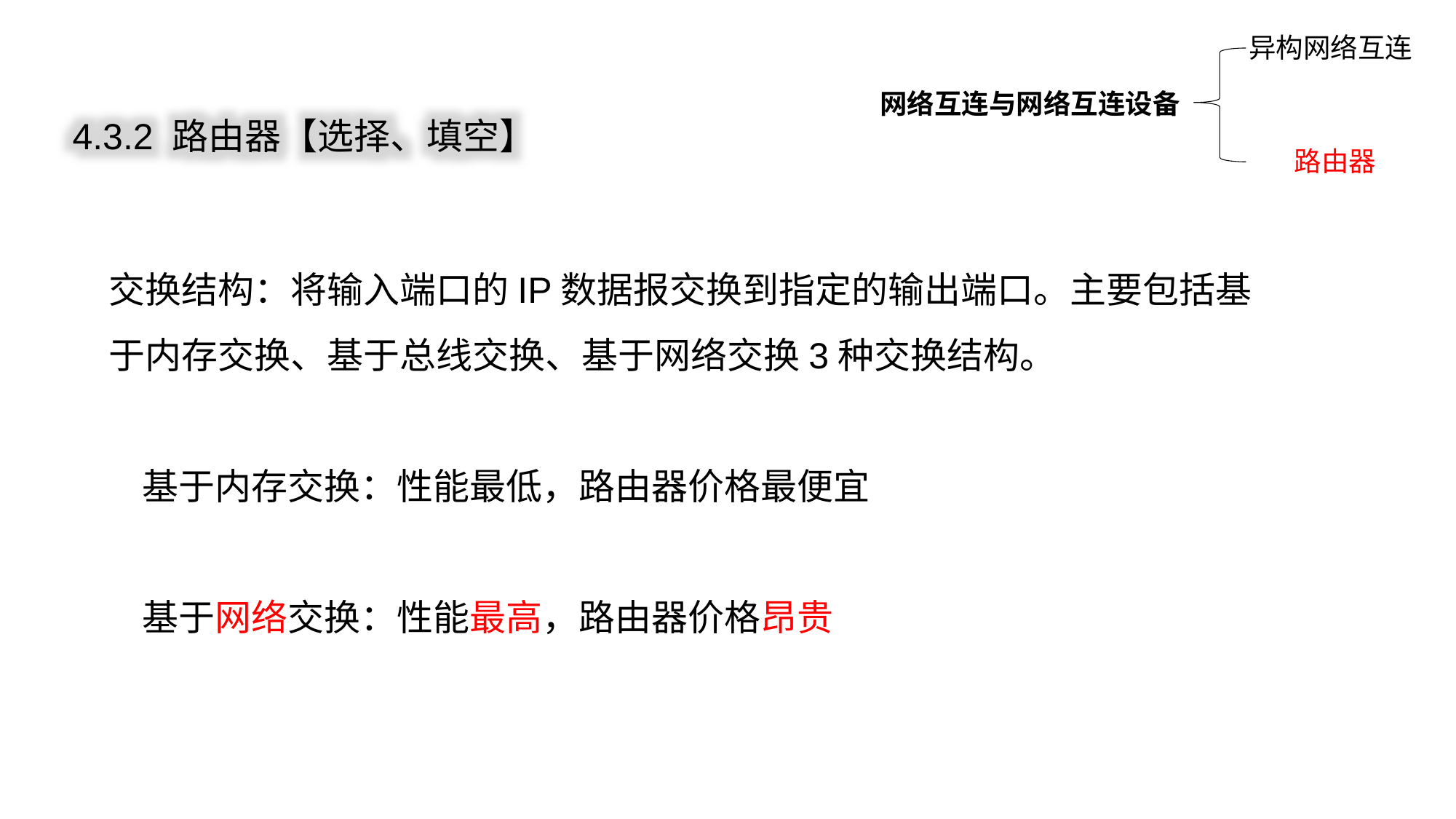

异构网络互连

网络互连与网络互连设备
路由器
4.3.2 路由器【选择、填空】
交换结构：将输入端口的IP数据报交换到指定的输出端口。主要包括基于内存交换、基于总线交换、基于网络交换3种交换结构。

   基于内存交换：性能最低，路由器价格最便宜

   基于网络交换：性能最高，路由器价格昂贵